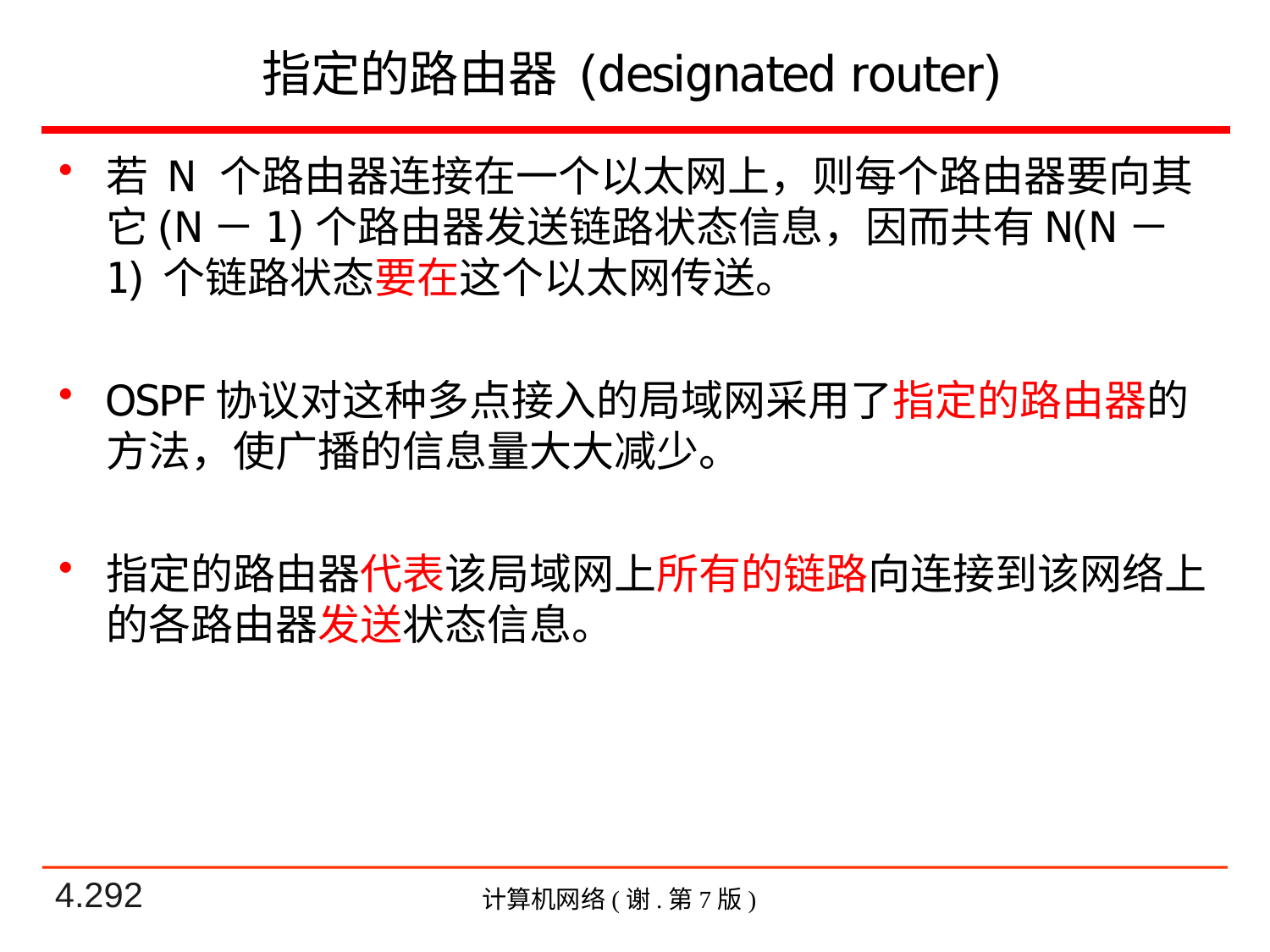

# 指定的路由器 (designated router)
若 N 个路由器连接在一个以太网上，则每个路由器要向其它(N－1)个路由器发送链路状态信息，因而共有N(N－1) 个链路状态要在这个以太网传送。

OSPF协议对这种多点接入的局域网采用了指定的路由器的方法，使广播的信息量大大减少。

指定的路由器代表该局域网上所有的链路向连接到该网络上的各路由器发送状态信息。